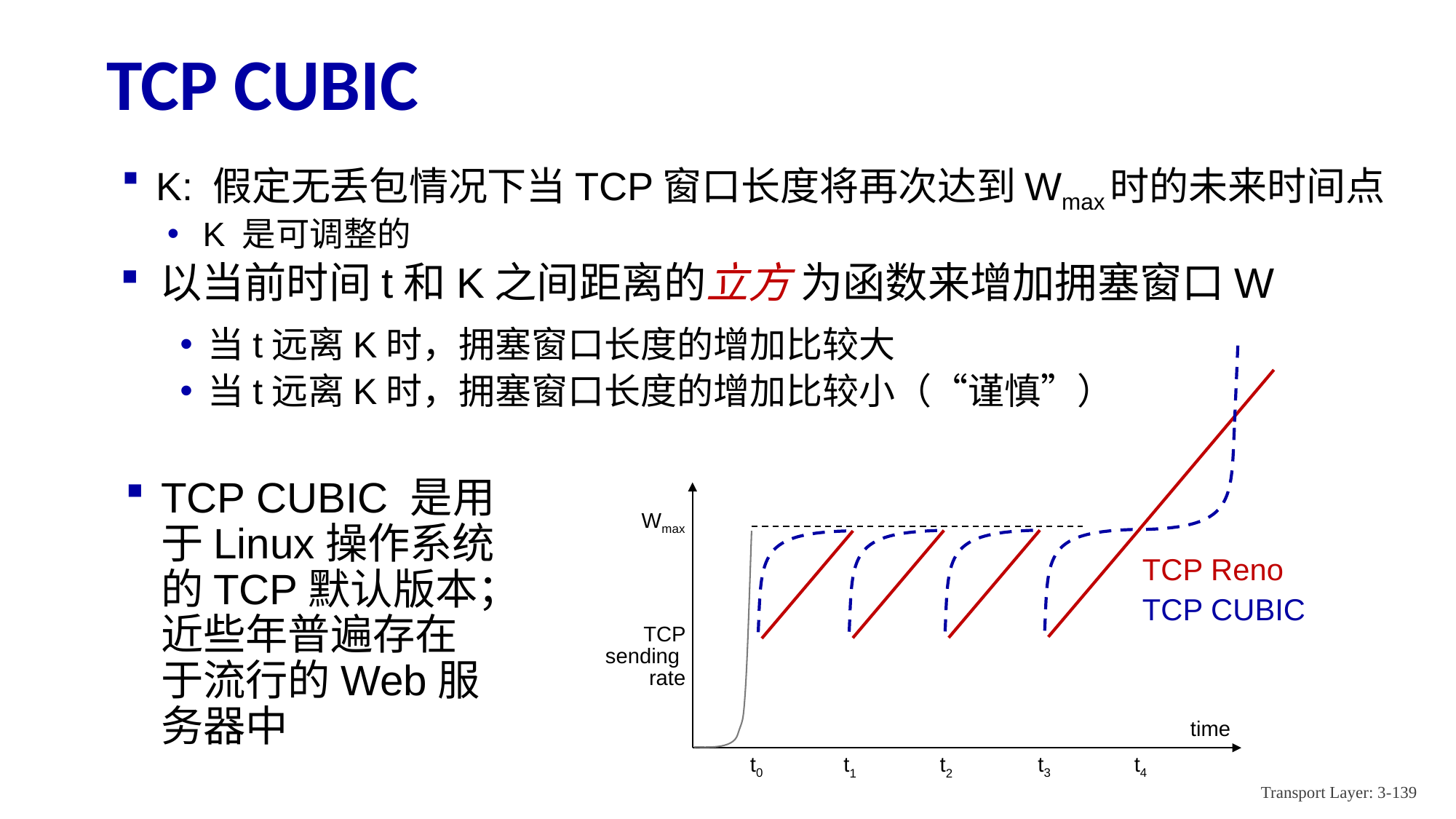

# TCP CUBIC
K: 假定无丢包情况下当TCP窗口长度将再次达到Wmax时的未来时间点
K 是可调整的

以当前时间t和K之间距离的立方 为函数来增加拥塞窗口W
当t远离K时，拥塞窗口长度的增加比较大
当t远离K时，拥塞窗口长度的增加比较小（“谨慎”）

Wmax

TCP Reno
TCP CUBIC

TCP
sending
rate

time
t0
t3
t4
t2
t1
TCP CUBIC 是用于Linux操作系统的TCP默认版本；近些年普遍存在于流行的Web服务器中

Transport Layer: 3-139